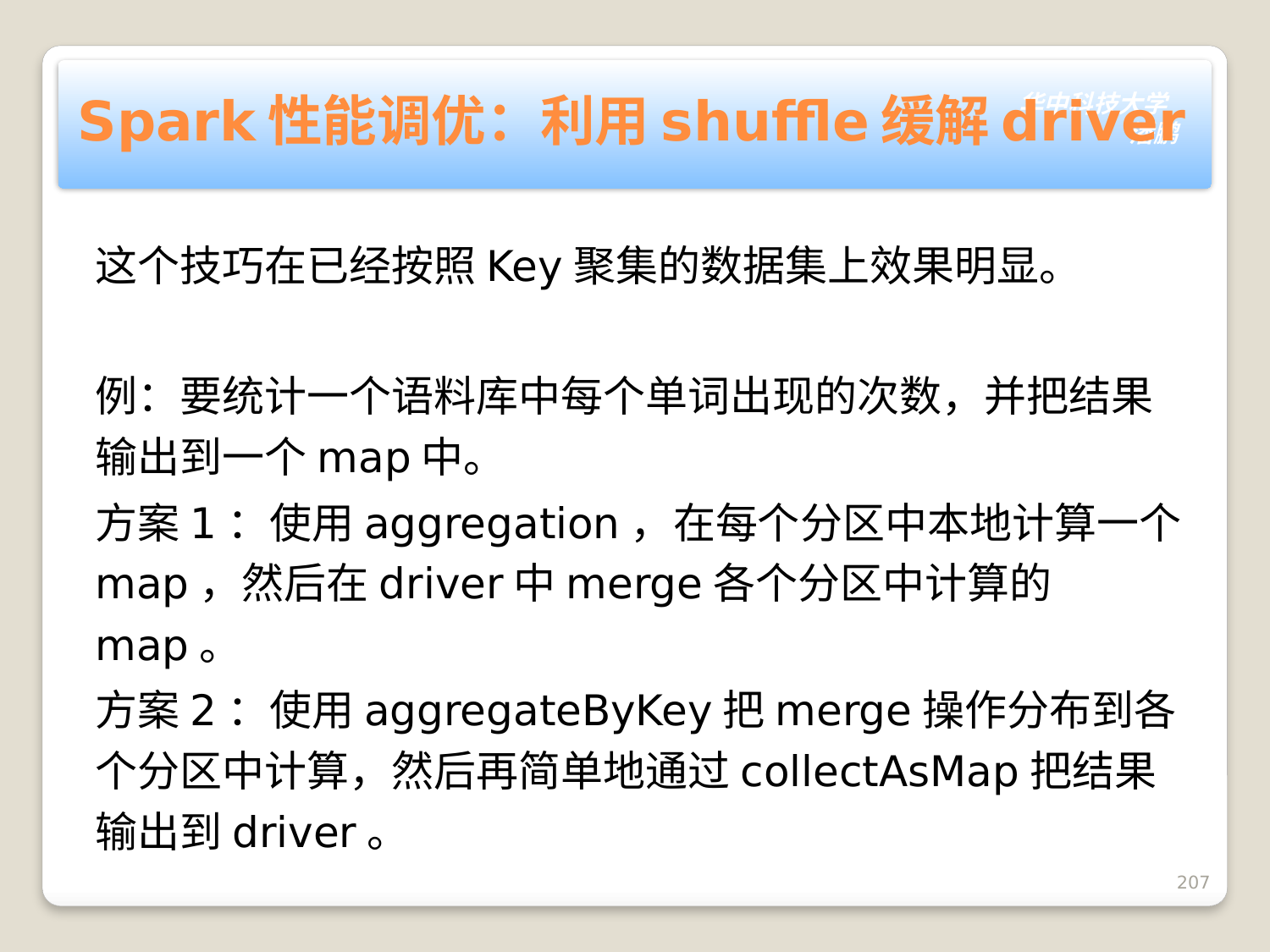

# Spark性能调优：利用shuffle缓解driver
这个技巧在已经按照Key聚集的数据集上效果明显。

例：要统计一个语料库中每个单词出现的次数，并把结果输出到一个map中。
方案1：使用aggregation，在每个分区中本地计算一个 map，然后在driver中merge各个分区中计算的map。
方案2：使用aggregateByKey把merge操作分布到各个分区中计算，然后再简单地通过collectAsMap把结果输出到driver。
207